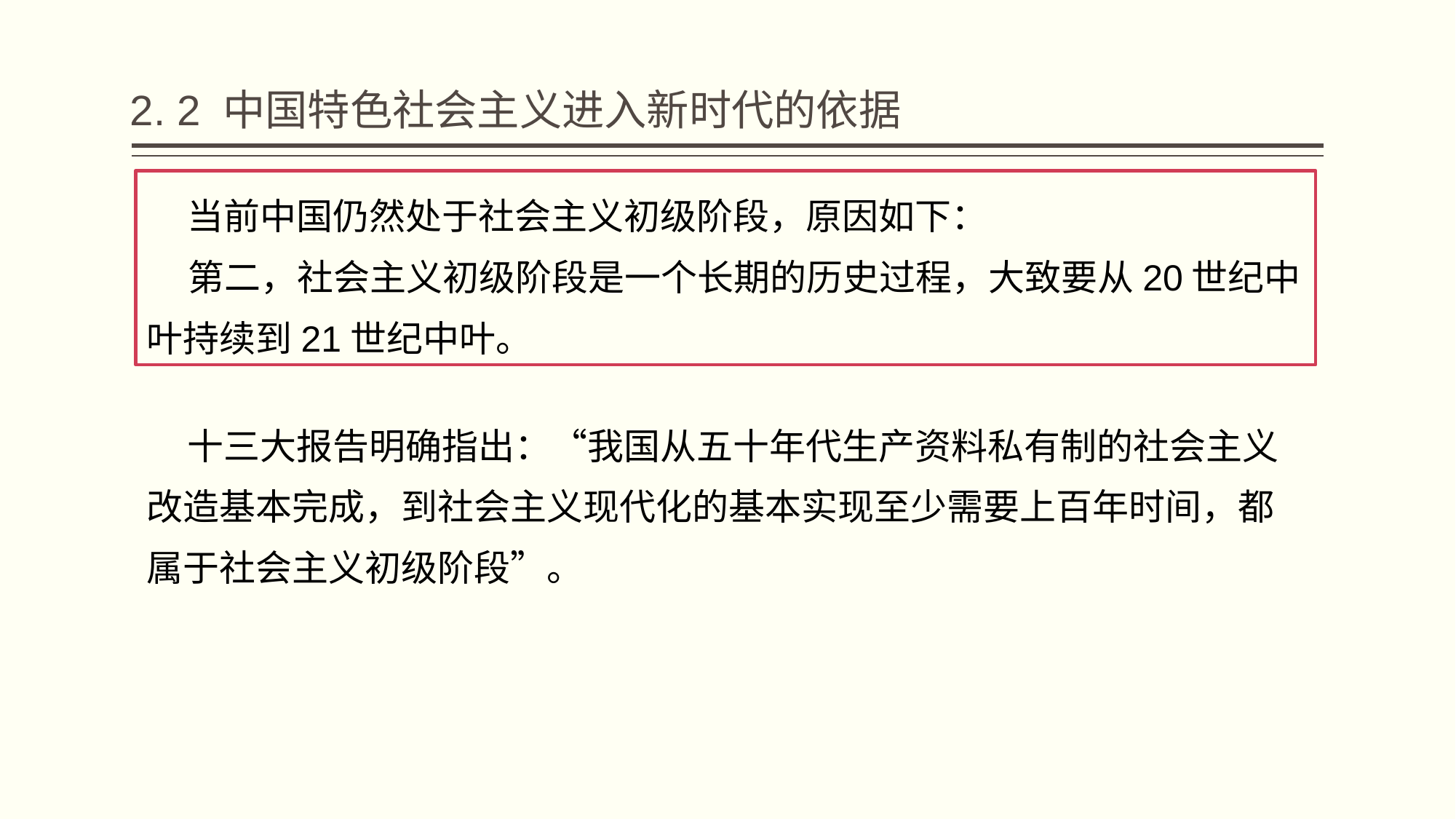

# 2. 2 中国特色社会主义进入新时代的依据
     当前中国仍然处于社会主义初级阶段，原因如下：
    第二，社会主义初级阶段是一个长期的历史过程，大致要从20世纪中叶持续到21世纪中叶。
     十三大报告明确指出：“我国从五十年代生产资料私有制的社会主义改造基本完成，到社会主义现代化的基本实现至少需要上百年时间，都属于社会主义初级阶段”。